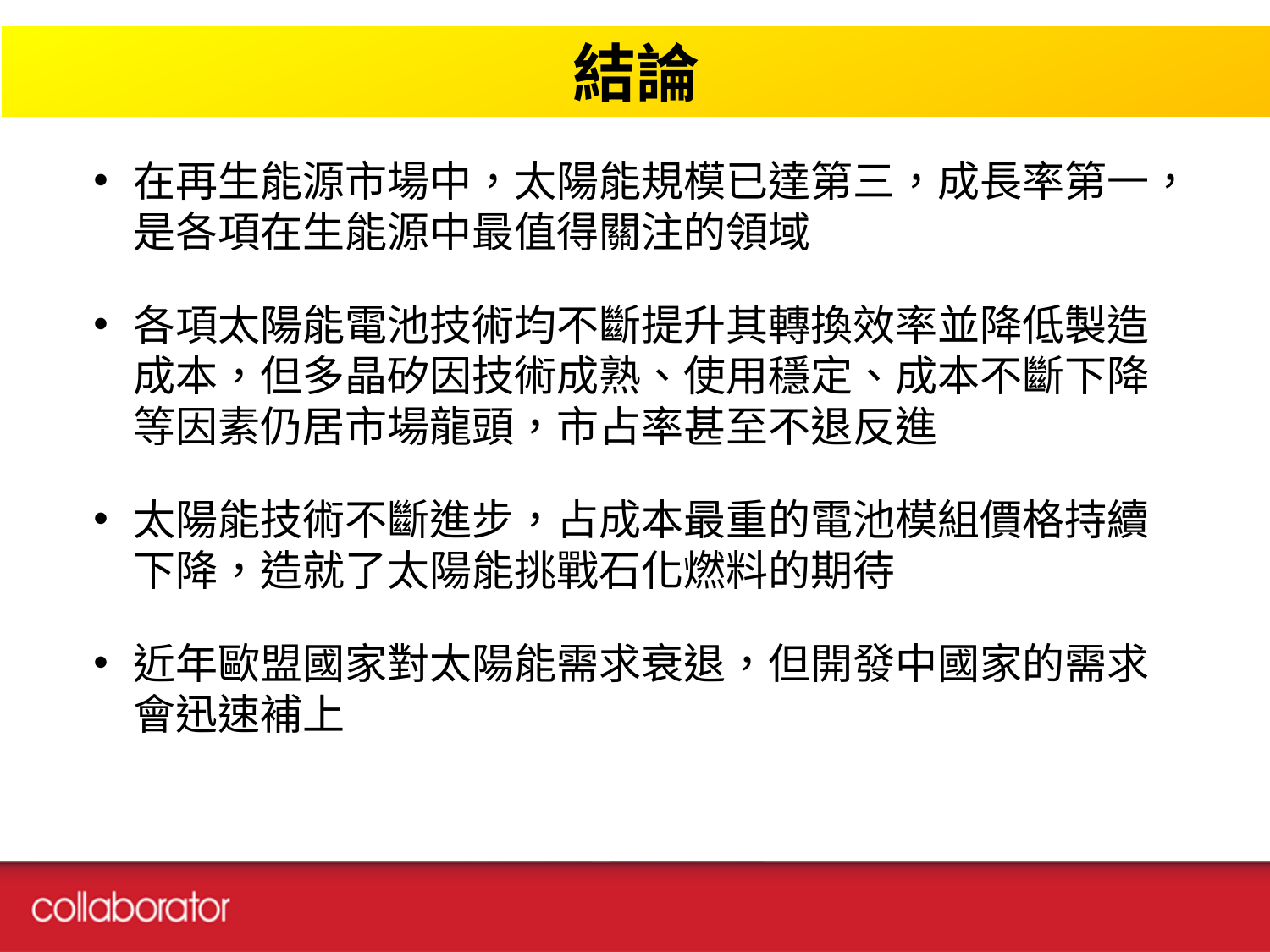

結論
在再生能源市場中，太陽能規模已達第三，成長率第一，是各項在生能源中最值得關注的領域
各項太陽能電池技術均不斷提升其轉換效率並降低製造成本，但多晶矽因技術成熟、使用穩定、成本不斷下降等因素仍居市場龍頭，市占率甚至不退反進
太陽能技術不斷進步，占成本最重的電池模組價格持續下降，造就了太陽能挑戰石化燃料的期待
近年歐盟國家對太陽能需求衰退，但開發中國家的需求會迅速補上
63